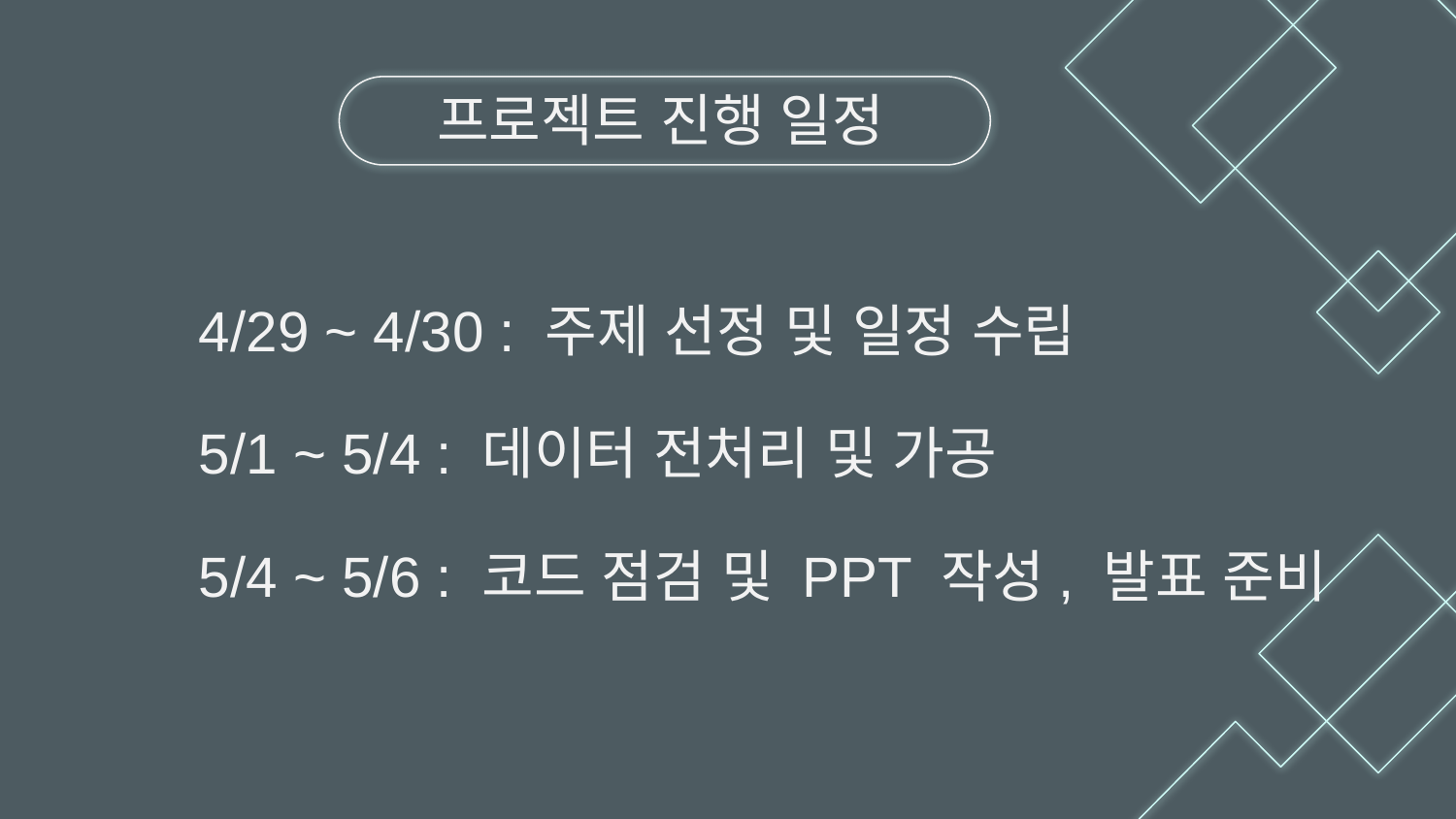

프로젝트 진행 일정
4/29 ~ 4/30 : 주제 선정 및 일정 수립

5/1 ~ 5/4 : 데이터 전처리 및 가공

5/4 ~ 5/6 : 코드 점검 및 PPT 작성, 발표 준비